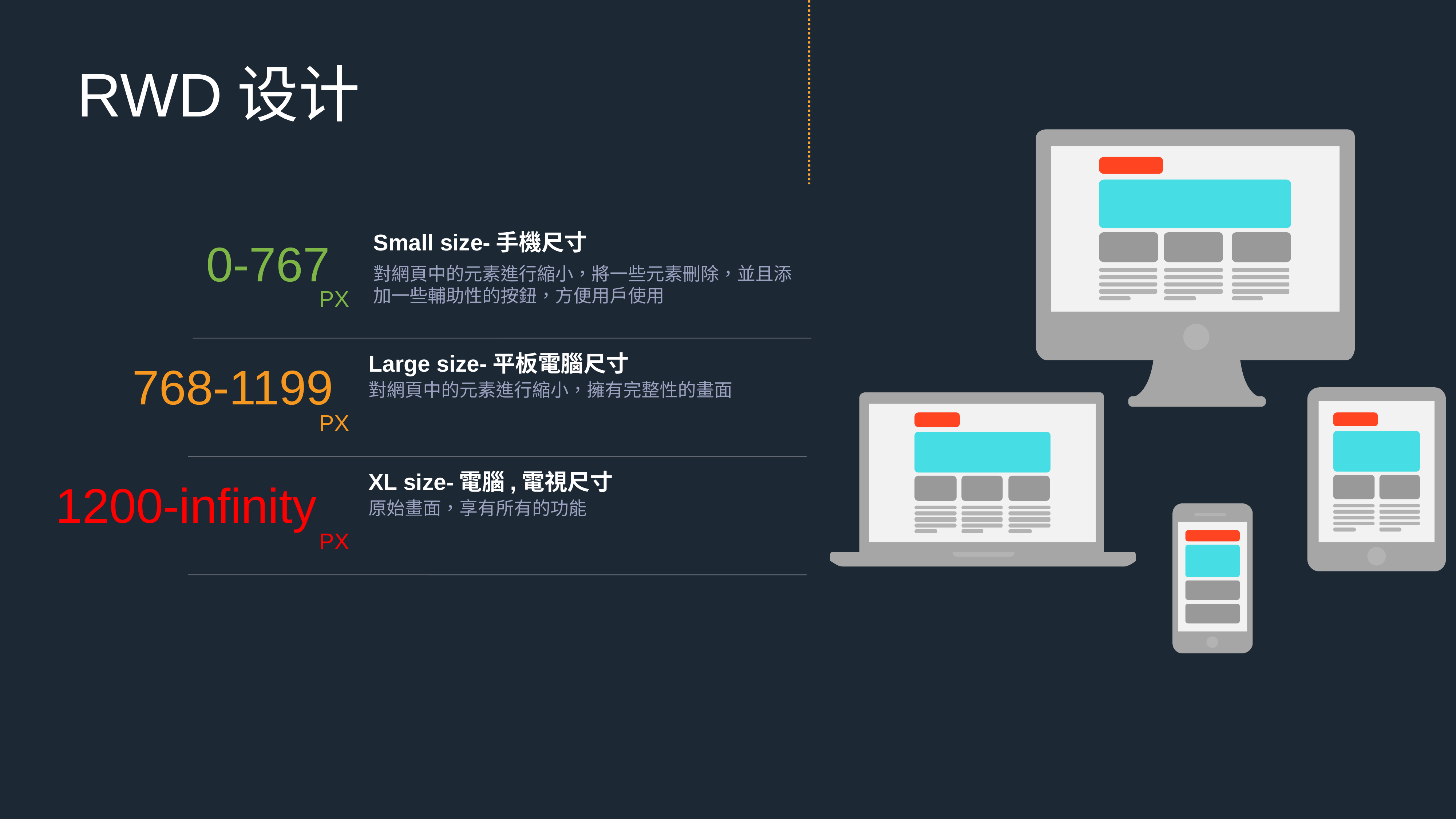

RWD设计

Small size-手機尺寸
0-767
對網頁中的元素進行縮小，將一些元素刪除，並且添加一些輔助性的按鈕，方便用戶使用
		PX

Large size-平板電腦尺寸
768-1199
對網頁中的元素進行縮小，擁有完整性的畫面
PX

XL size-電腦,電視尺寸
1200-infinity
原始畫面，享有所有的功能
PX